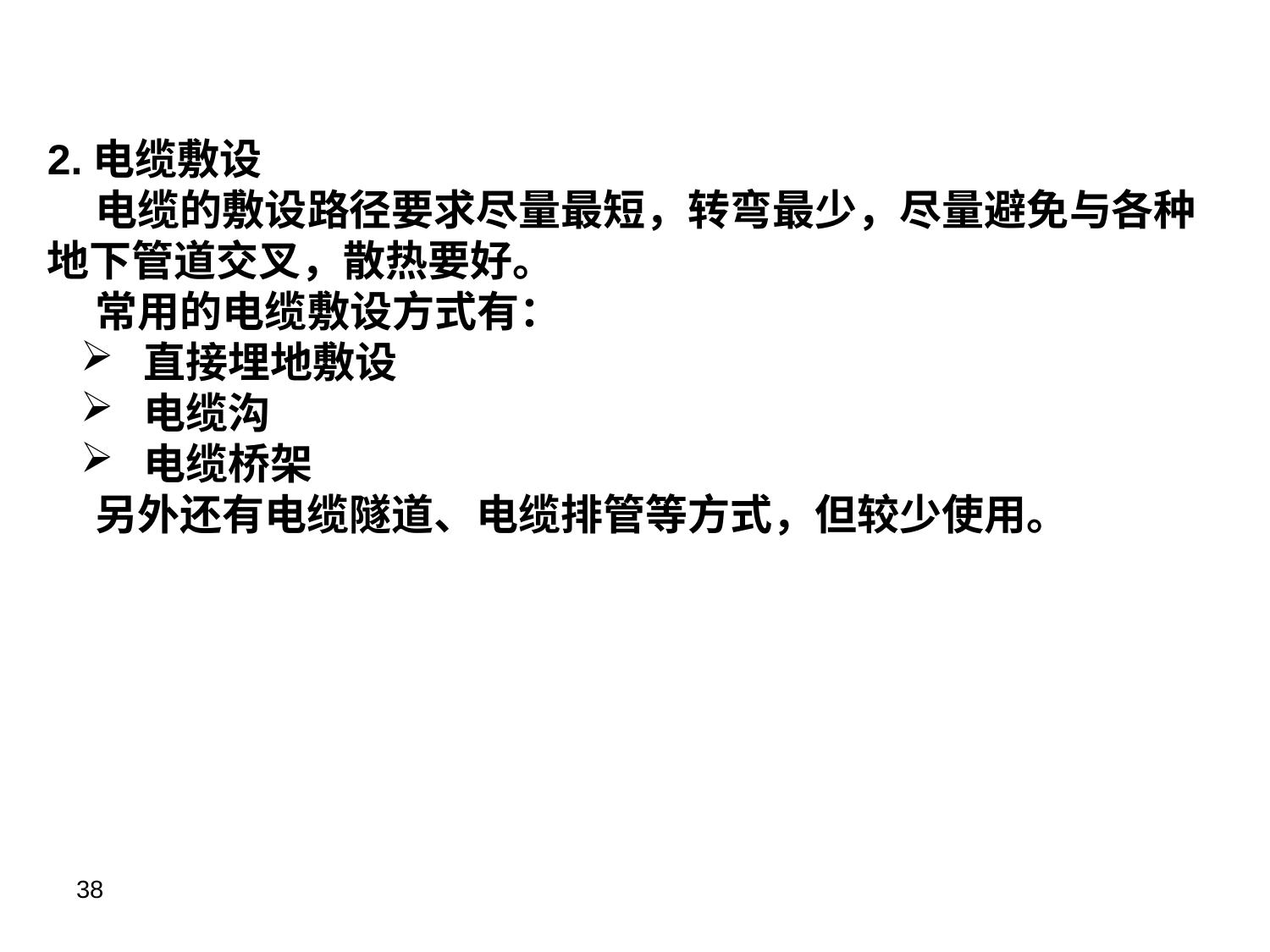

2.电缆敷设
    电缆的敷设路径要求尽量最短，转弯最少，尽量避免与各种地下管道交叉，散热要好。
    常用的电缆敷设方式有：
  直接埋地敷设
  电缆沟
  电缆桥架
    另外还有电缆隧道、电缆排管等方式，但较少使用。
38